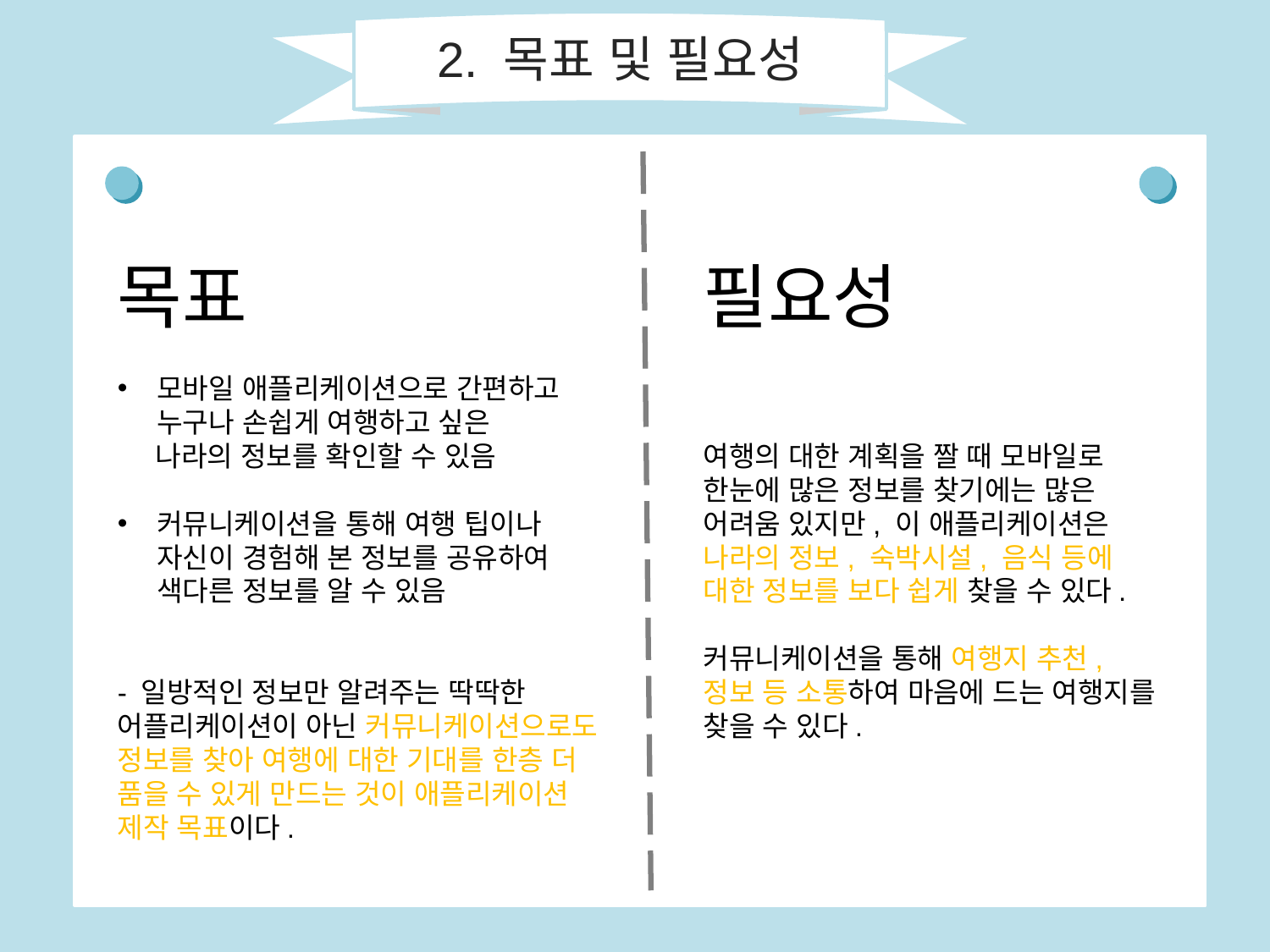

2. 목표 및 필요성

목표

모바일 애플리케이션으로 간편하고 누구나 손쉽게 여행하고 싶은
    나라의 정보를 확인할 수 있음

커뮤니케이션을 통해 여행 팁이나 자신이 경험해 본 정보를 공유하여 색다른 정보를 알 수 있음

- 일방적인 정보만 알려주는 딱딱한 어플리케이션이 아닌 커뮤니케이션으로도 정보를 찾아 여행에 대한 기대를 한층 더 품을 수 있게 만드는 것이 애플리케이션 제작 목표이다.
필요성

여행의 대한 계획을 짤 때 모바일로 한눈에 많은 정보를 찾기에는 많은 어려움 있지만, 이 애플리케이션은 나라의 정보, 숙박시설, 음식 등에 대한 정보를 보다 쉽게 찾을 수 있다.

커뮤니케이션을 통해 여행지 추천, 정보 등 소통하여 마음에 드는 여행지를 찾을 수 있다.